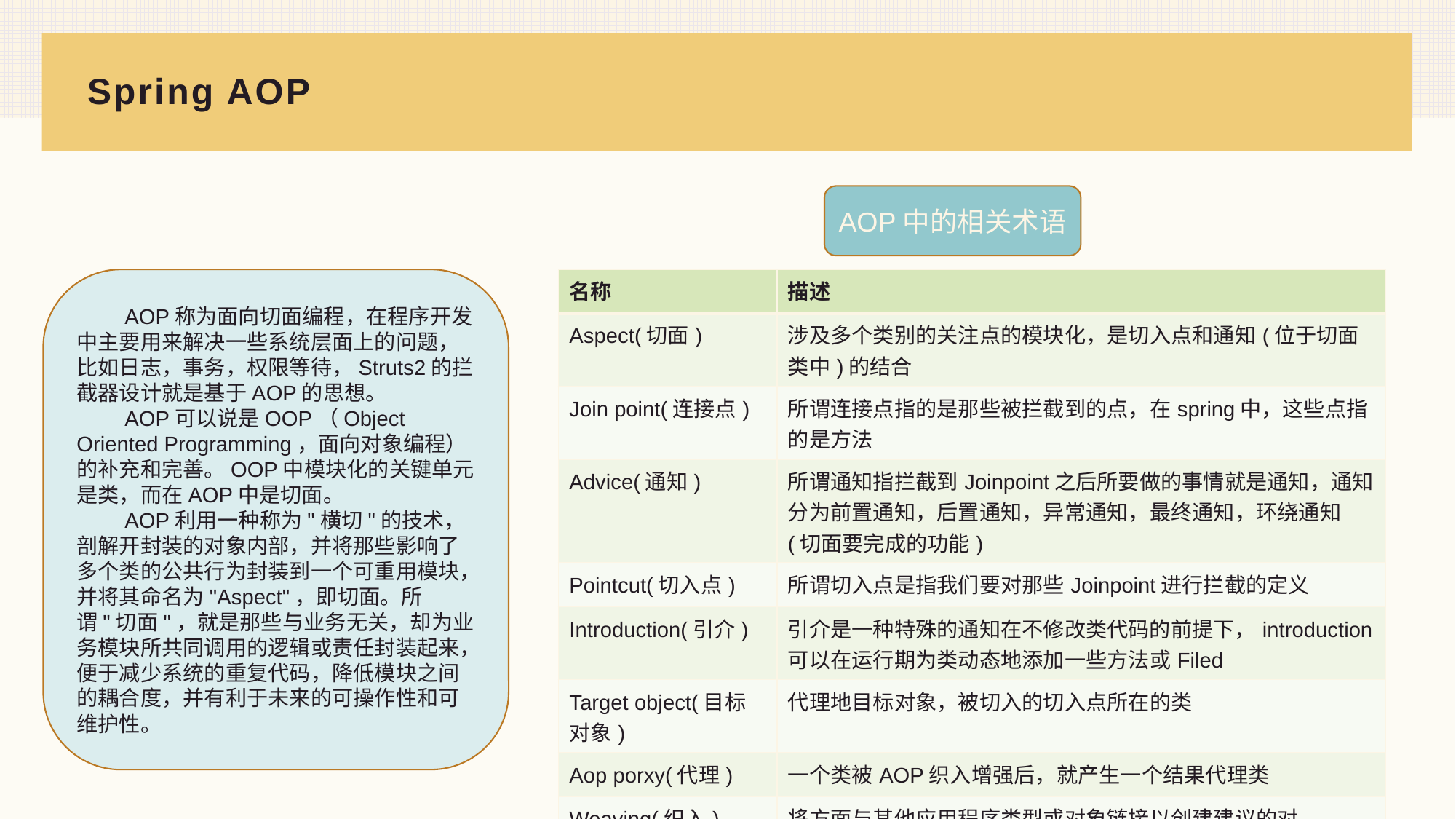

# Spring AOP
AOP中的相关术语
        AOP称为面向切面编程，在程序开发中主要用来解决一些系统层面上的问题，比如日志，事务，权限等待，Struts2的拦截器设计就是基于AOP的思想。
        AOP可以说是OOP（Object Oriented Programming，面向对象编程）的补充和完善。OOP中模块化的关键单元是类，而在AOP中是切面。
        AOP利用一种称为"横切"的技术，剖解开封装的对象内部，并将那些影响了多个类的公共行为封装到一个可重用模块，并将其命名为"Aspect"，即切面。所谓"切面"，就是那些与业务无关，却为业务模块所共同调用的逻辑或责任封装起来，便于减少系统的重复代码，降低模块之间的耦合度，并有利于未来的可操作性和可维护性。
| 名称 | 描述 |
| --- | --- |
| Aspect(切面) | 涉及多个类别的关注点的模块化，是切入点和通知(位于切面类中)的结合 |
| Join point(连接点) | 所谓连接点指的是那些被拦截到的点，在spring中，这些点指的是方法 |
| Advice(通知) | 所谓通知指拦截到Joinpoint之后所要做的事情就是通知，通知分为前置通知，后置通知，异常通知，最终通知，环绕通知(切面要完成的功能) |
| Pointcut(切入点) | 所谓切入点是指我们要对那些Joinpoint进行拦截的定义 |
| Introduction(引介) | 引介是一种特殊的通知在不修改类代码的前提下，introduction可以在运行期为类动态地添加一些方法或Filed |
| Target object(目标对象) | 代理地目标对象，被切入的切入点所在的类 |
| Aop porxy(代理) | 一个类被AOP织入增强后，就产生一个结果代理类 |
| Weaving(织入) | 将方面与其他应用程序类型或对象链接以创建建议的对象，Spring AOP在运行时执行编织 |